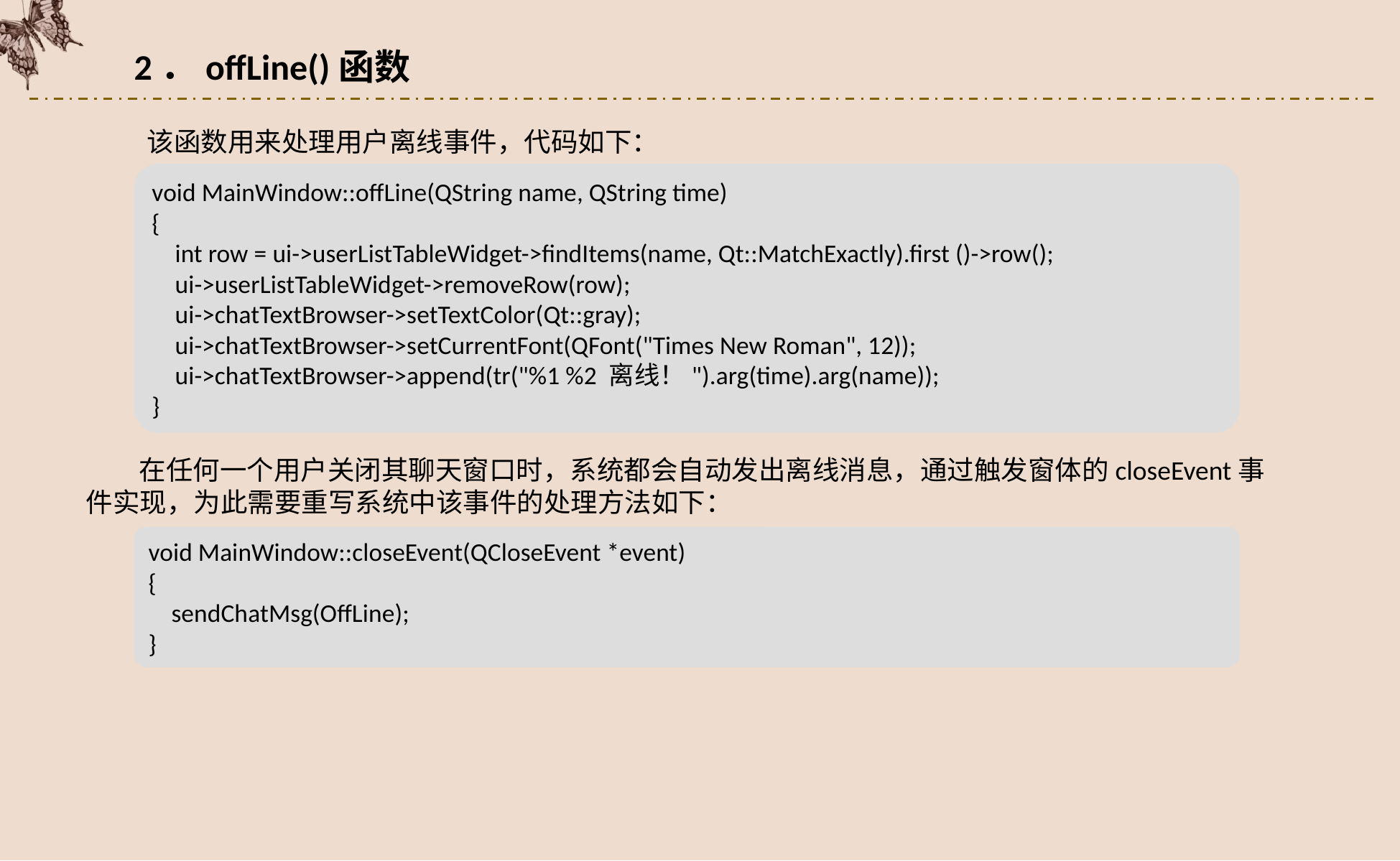

2．offLine()函数
该函数用来处理用户离线事件，代码如下：
void MainWindow::offLine(QString name, QString time)
{
    int row = ui->userListTableWidget->findItems(name, Qt::MatchExactly).first ()->row();
    ui->userListTableWidget->removeRow(row);
    ui->chatTextBrowser->setTextColor(Qt::gray);
    ui->chatTextBrowser->setCurrentFont(QFont("Times New Roman", 12));
    ui->chatTextBrowser->append(tr("%1 %2 离线！").arg(time).arg(name));
}
在任何一个用户关闭其聊天窗口时，系统都会自动发出离线消息，通过触发窗体的closeEvent事件实现，为此需要重写系统中该事件的处理方法如下：
void MainWindow::closeEvent(QCloseEvent *event)
{
    sendChatMsg(OffLine);
}